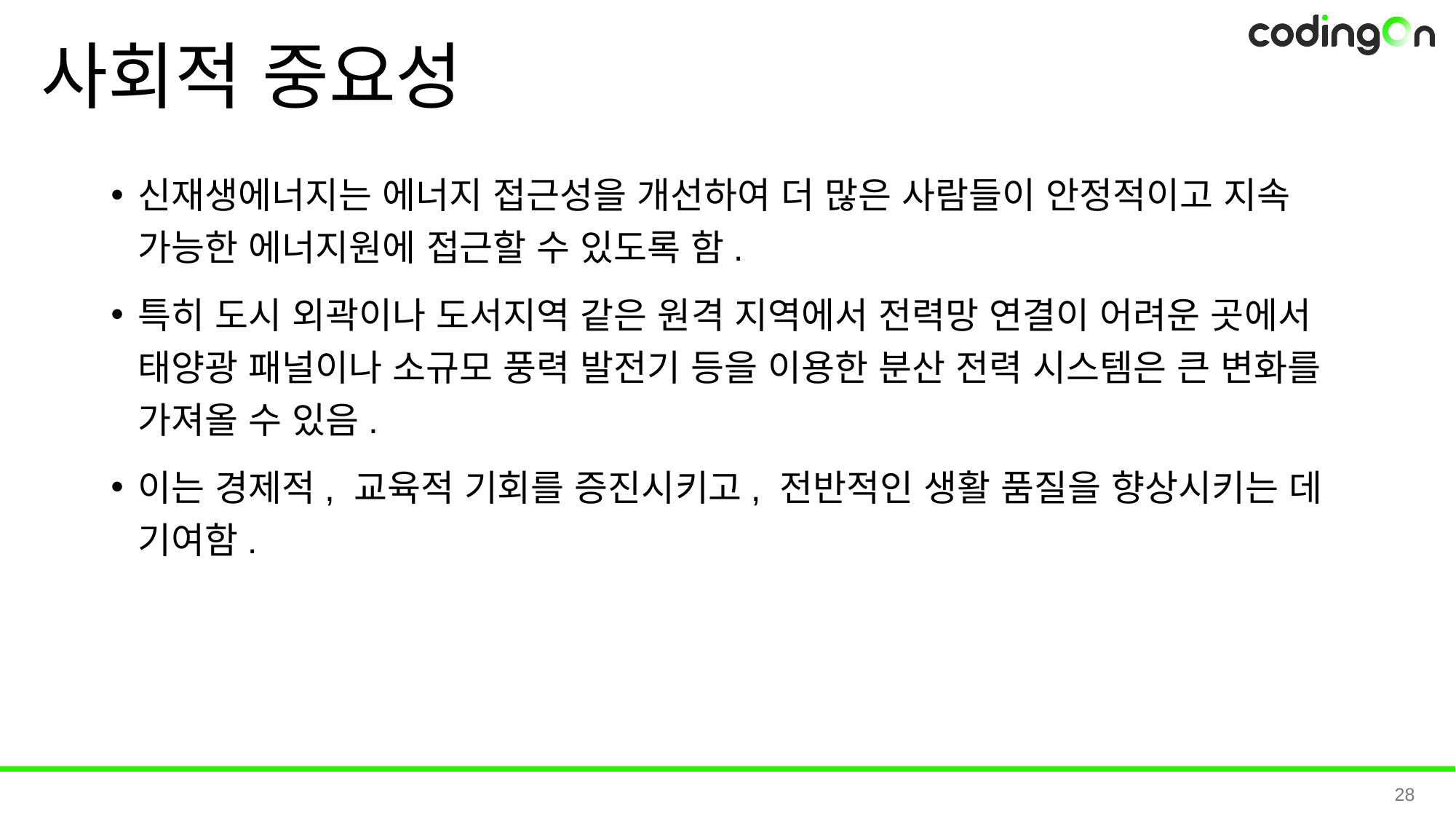

# 사회적 중요성
신재생에너지는 에너지 접근성을 개선하여 더 많은 사람들이 안정적이고 지속 가능한 에너지원에 접근할 수 있도록 함.
특히 도시 외곽이나 도서지역 같은 원격 지역에서 전력망 연결이 어려운 곳에서 태양광 패널이나 소규모 풍력 발전기 등을 이용한 분산 전력 시스템은 큰 변화를 가져올 수 있음.
이는 경제적, 교육적 기회를 증진시키고, 전반적인 생활 품질을 향상시키는 데 기여함.
28